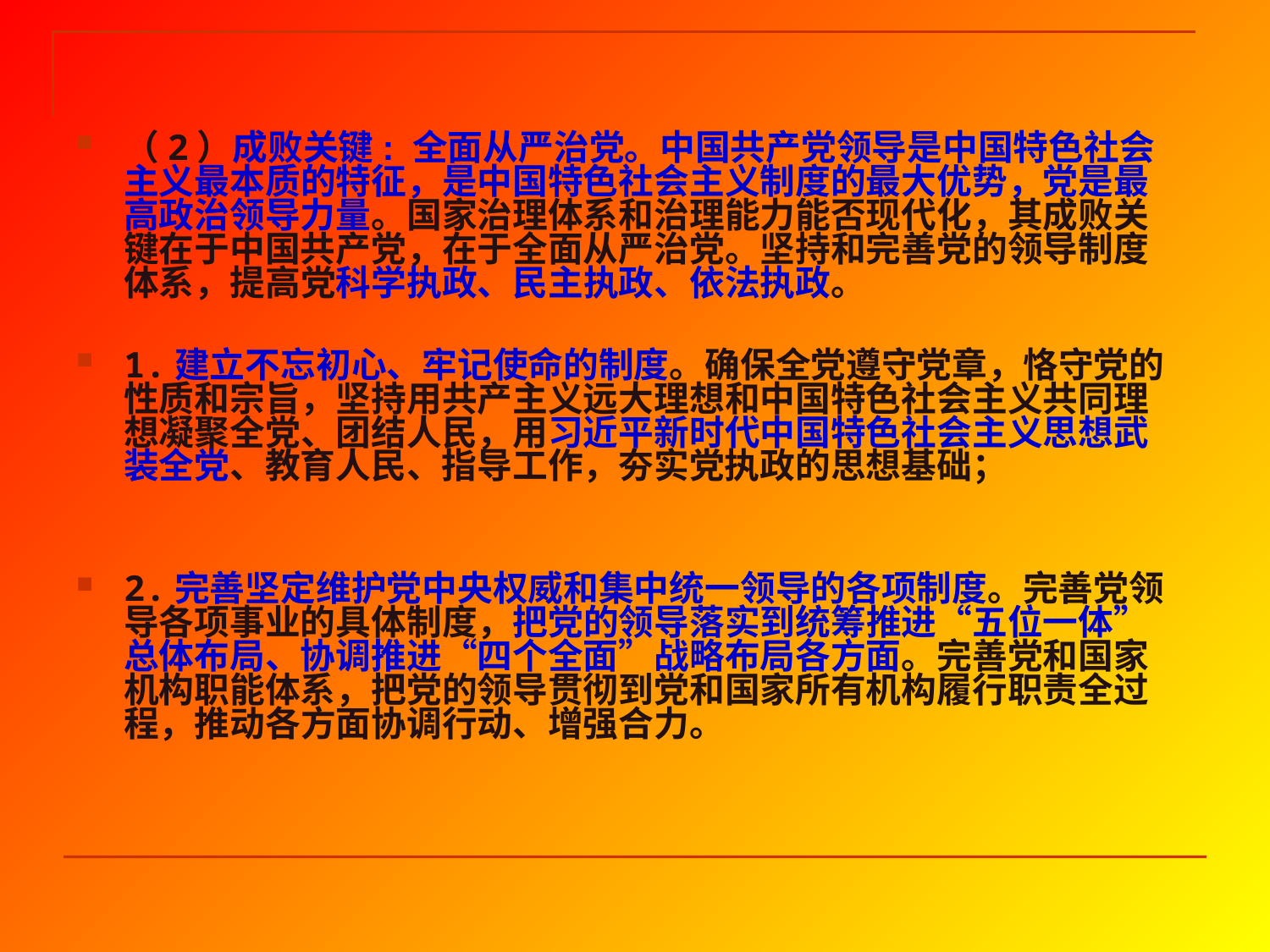

#
（2）成败关键: 全面从严治党。中国共产党领导是中国特色社会主义最本质的特征，是中国特色社会主义制度的最大优势，党是最高政治领导力量。国家治理体系和治理能力能否现代化，其成败关键在于中国共产党，在于全面从严治党。坚持和完善党的领导制度体系，提高党科学执政、民主执政、依法执政。

1.建立不忘初心、牢记使命的制度。确保全党遵守党章，恪守党的性质和宗旨，坚持用共产主义远大理想和中国特色社会主义共同理想凝聚全党、团结人民，用习近平新时代中国特色社会主义思想武装全党、教育人民、指导工作，夯实党执政的思想基础；

2.完善坚定维护党中央权威和集中统一领导的各项制度。完善党领导各项事业的具体制度，把党的领导落实到统筹推进“五位一体”总体布局、协调推进“四个全面”战略布局各方面。完善党和国家机构职能体系，把党的领导贯彻到党和国家所有机构履行职责全过程，推动各方面协调行动、增强合力。